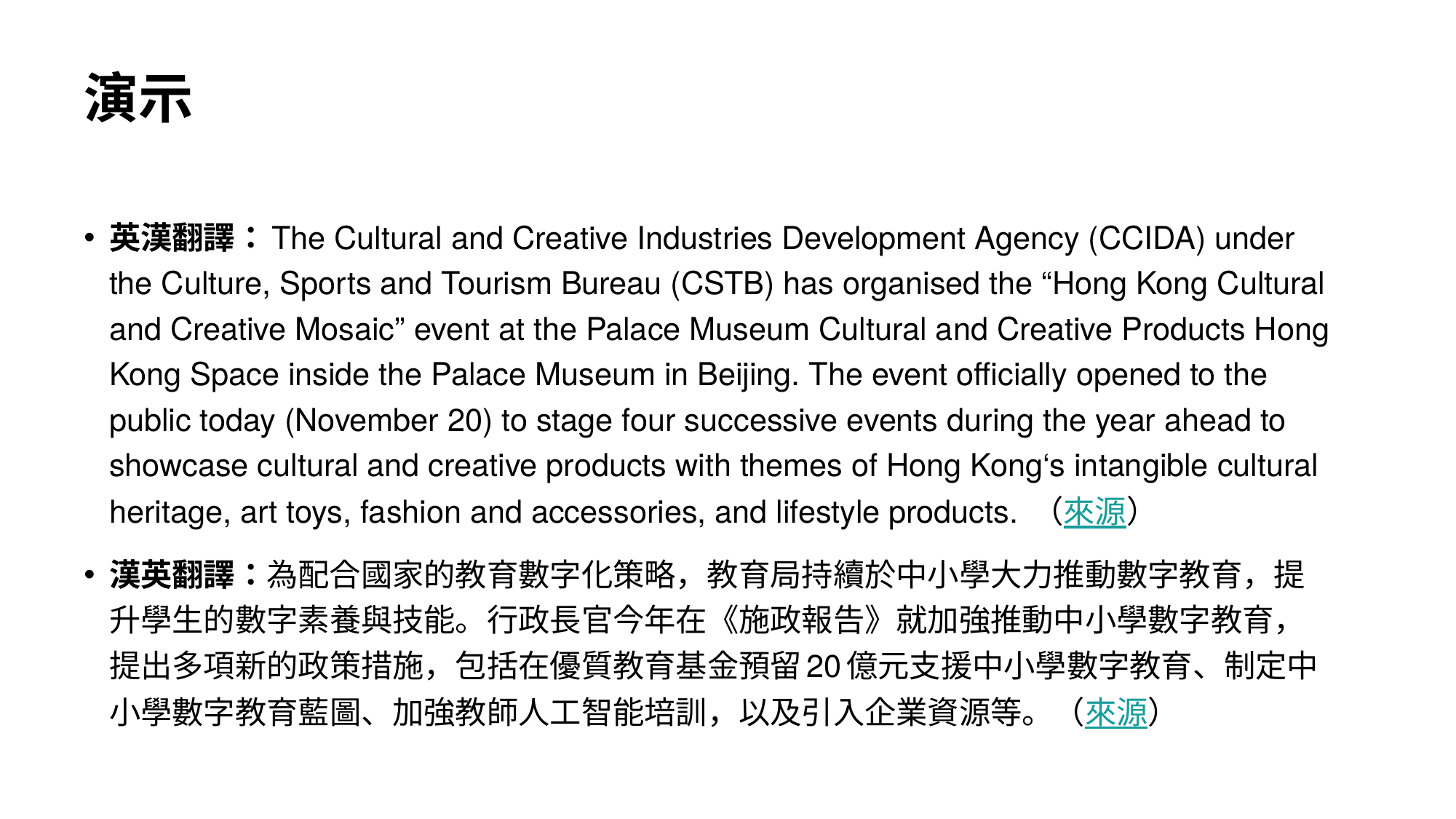

# 演示
英漢翻譯：​The Cultural and Creative Industries Development Agency (CCIDA) under the Culture, Sports and Tourism Bureau (CSTB) has organised the “Hong Kong Cultural and Creative Mosaic” event at the Palace Museum Cultural and Creative Products Hong Kong Space inside the Palace Museum in Beijing. The event officially opened to the public today (November 20) to stage four successive events during the year ahead to showcase cultural and creative products with themes of Hong Kong‘s intangible cultural heritage, art toys, fashion and accessories, and lifestyle products. （來源）
漢英翻譯：為配合國家的教育數字化策略，教育局持續於中小學大力推動數字教育，提升學生的數字素養與技能。行政長官今年在《施政報告》就加強推動中小學數字教育，提出多項新的政策措施，包括在優質教育基金預留20億元支援中小學數字教育、制定中小學數字教育藍圖、加強教師人工智能培訓，以及引入企業資源等。（來源）